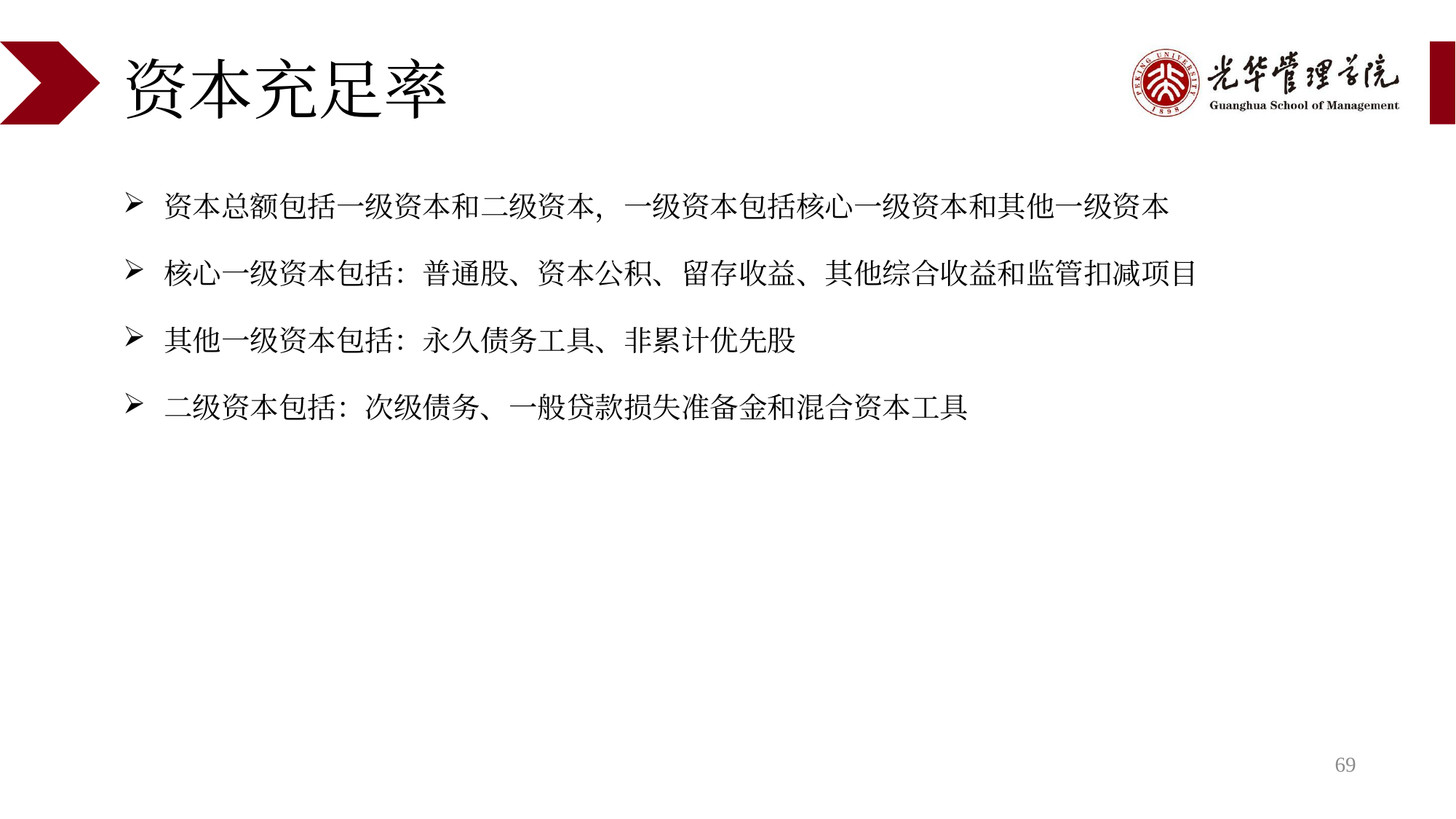

# 资本充足率
资本总额包括一级资本和二级资本，一级资本包括核心一级资本和其他一级资本
核心一级资本包括：普通股、资本公积、留存收益、其他综合收益和监管扣减项目
其他一级资本包括：永久债务工具、非累计优先股
二级资本包括：次级债务、一般贷款损失准备金和混合资本工具

69